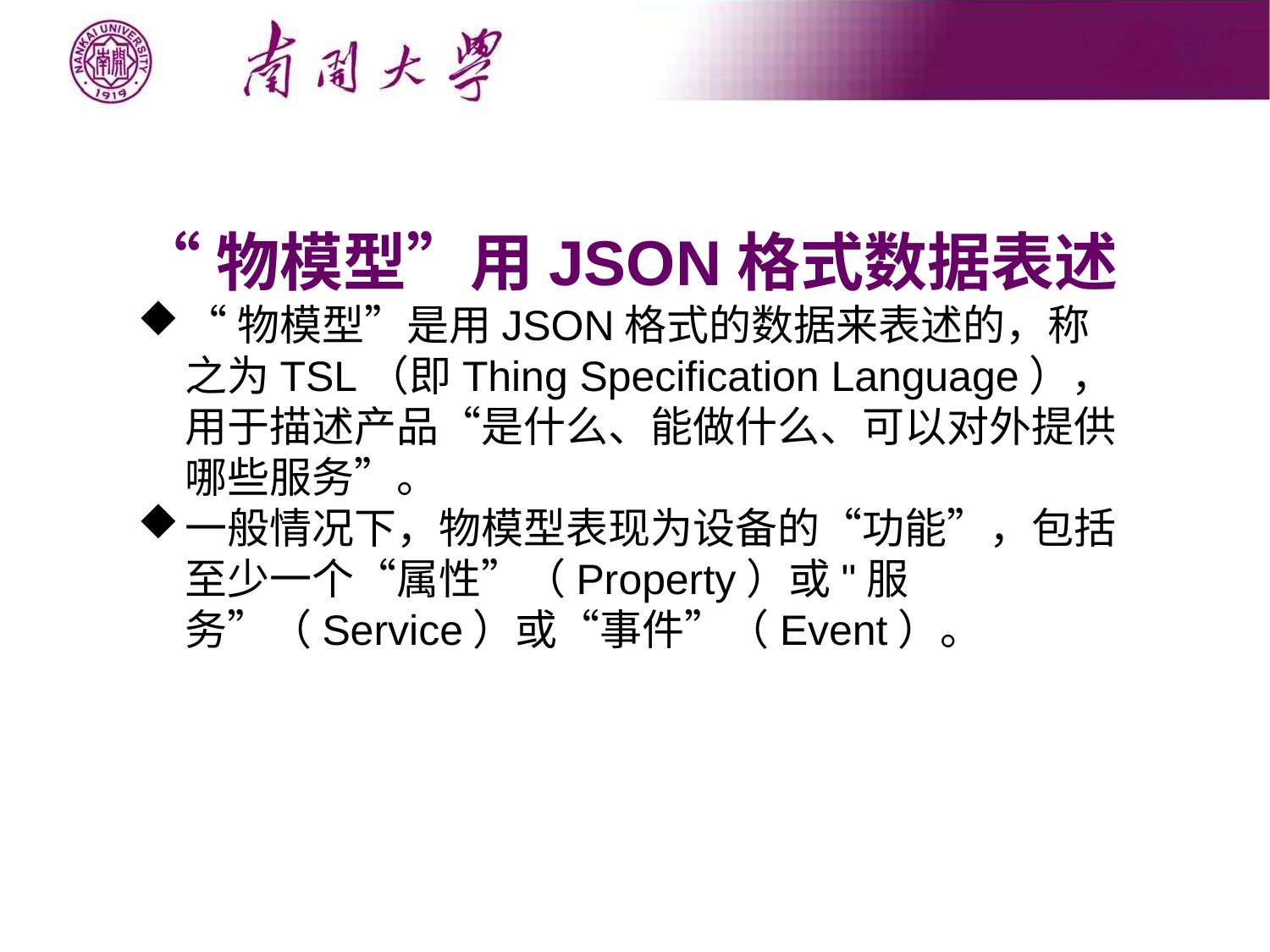

“物模型”用JSON格式数据表述
“物模型”是用JSON格式的数据来表述的，称之为TSL（即Thing Specification Language），用于描述产品“是什么、能做什么、可以对外提供哪些服务”。
一般情况下，物模型表现为设备的“功能”，包括至少一个“属性”（Property）或"服务”（Service）或“事件”（Event）。